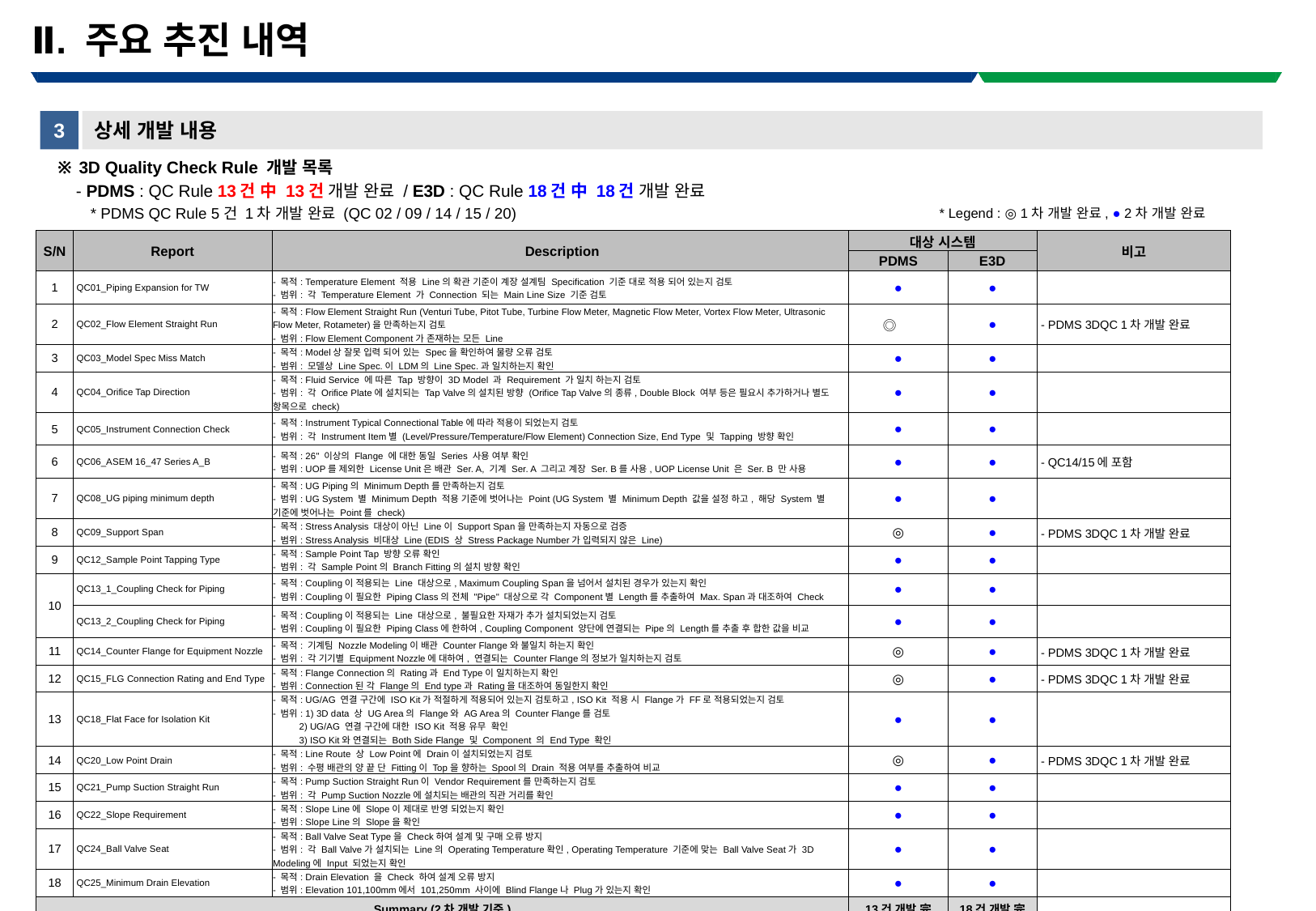

# Ⅱ. 주요 추진 내역
3
상세 개발 내용
  ※ 3D Quality Check Rule 개발 목록
      - PDMS : QC Rule 13건 中 13건 개발 완료 / E3D : QC Rule 18건 中 18건 개발 완료
          * PDMS QC Rule 5건 1차 개발 완료 (QC 02 / 09 / 14 / 15 / 20)
* Legend : ◎ 1차 개발 완료, ● 2차 개발 완료
| S/N | Report | Description | 대상 시스템 |  | 비고 |
| --- | --- | --- | --- | --- | --- |
|  |  |  | PDMS | E3D |  |
| 1 | QC01\_Piping Expansion for TW | - 목적: Temperature Element 적용 Line의 확관 기준이 계장 설계팀 Specification 기준 대로 적용 되어 있는지 검토 - 범위: 각 Temperature Element 가 Connection 되는 Main Line Size 기준 검토 | ● | ● |  |
| 2 | QC02\_Flow Element Straight Run | - 목적: Flow Element Straight Run (Venturi Tube, Pitot Tube, Turbine Flow Meter, Magnetic Flow Meter, Vortex Flow Meter, Ultrasonic Flow Meter, Rotameter)을 만족하는지 검토 - 범위: Flow Element Component가 존재하는 모든 Line | ◎ | ● | - PDMS 3DQC 1차 개발 완료 |
| 3 | QC03\_Model Spec Miss Match | - 목적: Model상 잘못 입력 되어 있는 Spec을 확인하여 물량 오류 검토 - 범위: 모델상 Line Spec.이 LDM의 Line Spec.과 일치하는지 확인 | ● | ● |  |
| 4 | QC04\_Orifice Tap Direction | - 목적: Fluid Service 에 따른 Tap 방향이 3D Model 과 Requirement 가 일치 하는지 검토 - 범위: 각 Orifice Plate에 설치되는 Tap Valve의 설치된 방향 (Orifice Tap Valve의 종류, Double Block 여부 등은 필요시 추가하거나 별도 항목으로 check) | ● | ● |  |
| 5 | QC05\_Instrument Connection Check | - 목적: Instrument Typical Connectional Table에 따라 적용이 되었는지 검토 - 범위: 각 Instrument Item별 (Level/Pressure/Temperature/Flow Element) Connection Size, End Type 및 Tapping 방향 확인 | ● | ● |  |
| 6 | QC06\_ASEM 16\_47 Series A\_B | - 목적: 26" 이상의 Flange 에 대한 동일 Series 사용 여부 확인 - 범위: UOP를 제외한 License Unit은 배관 Ser. A, 기계 Ser. A 그리고 계장 Ser. B를 사용, UOP License Unit 은 Ser. B 만 사용 | ● | ● | - QC14/15에 포함 |
| 7 | QC08\_UG piping minimum depth | - 목적: UG Piping의 Minimum Depth를 만족하는지 검토 - 범위: UG System 별 Minimum Depth 적용 기준에 벗어나는 Point (UG System 별 Minimum Depth 값을 설정 하고, 해당 System 별 기준에 벗어나는 Point를 check) | ● | ● |  |
| 8 | QC09\_Support Span | - 목적: Stress Analysis 대상이 아닌 Line이 Support Span을 만족하는지 자동으로 검증 - 범위: Stress Analysis 비대상 Line (EDIS 상 Stress Package Number가 입력되지 않은 Line) | ◎ | ● | - PDMS 3DQC 1차 개발 완료 |
| 9 | QC12\_Sample Point Tapping Type | - 목적: Sample Point Tap 방향 오류 확인 - 범위: 각 Sample Point의 Branch Fitting의 설치 방향 확인 | ● | ● |  |
| 10 | QC13\_1\_Coupling Check for Piping | - 목적: Coupling이 적용되는 Line 대상으로, Maximum Coupling Span을 넘어서 설치된 경우가 있는지 확인 - 범위: Coupling이 필요한 Piping Class의 전체 "Pipe" 대상으로 각 Component별 Length를 추출하여 Max. Span과 대조하여 Check | ● | ● |  |
|  | QC13\_2\_Coupling Check for Piping | - 목적: Coupling이 적용되는 Line 대상으로, 불필요한 자재가 추가 설치되었는지 검토 - 범위: Coupling이 필요한 Piping Class에 한하여, Coupling Component 양단에 연결되는 Pipe의 Length를 추출 후 합한 값을 비교 | ● | ● |  |
| 11 | QC14\_Counter Flange for Equipment Nozzle | - 목적: 기계팀 Nozzle Modeling이 배관 Counter Flange와 불일치 하는지 확인 - 범위: 각 기기별 Equipment Nozzle에 대하여, 연결되는 Counter Flange의 정보가 일치하는지 검토 | ◎ | ● | - PDMS 3DQC 1차 개발 완료 |
| 12 | QC15\_FLG Connection Rating and End Type | - 목적: Flange Connection의 Rating과 End Type이 일치하는지 확인 - 범위: Connection된 각 Flange의 End type과 Rating을 대조하여 동일한지 확인 | ◎ | ● | - PDMS 3DQC 1차 개발 완료 |
| 13 | QC18\_Flat Face for Isolation Kit | - 목적: UG/AG 연결 구간에 ISO Kit가 적절하게 적용되어 있는지 검토하고, ISO Kit 적용 시 Flange가 FF로 적용되었는지 검토 - 범위: 1) 3D data 상 UG Area의 Flange와 AG Area의 Counter Flange를 검토 2) UG/AG 연결 구간에 대한 ISO Kit 적용 유무 확인 3) ISO Kit와 연결되는 Both Side Flange 및 Component 의 End Type 확인 | ● | ● |  |
| 14 | QC20\_Low Point Drain | - 목적: Line Route 상 Low Point에 Drain이 설치되었는지 검토 - 범위: 수평 배관의 양 끝 단 Fitting이 Top을 향하는 Spool의 Drain 적용 여부를 추출하여 비교 | ◎ | ● | - PDMS 3DQC 1차 개발 완료 |
| 15 | QC21\_Pump Suction Straight Run | - 목적: Pump Suction Straight Run이 Vendor Requirement를 만족하는지 검토 - 범위: 각 Pump Suction Nozzle에 설치되는 배관의 직관 거리를 확인 | ● | ● |  |
| 16 | QC22\_Slope Requirement | - 목적: Slope Line에 Slope이 제대로 반영 되었는지 확인 - 범위: Slope Line의 Slope을 확인 | ● | ● |  |
| 17 | QC24\_Ball Valve Seat | - 목적: Ball Valve Seat Type을 Check하여 설계 및 구매 오류 방지 - 범위: 각 Ball Valve가 설치되는 Line의 Operating Temperature확인, Operating Temperature 기준에 맞는 Ball Valve Seat가 3D Modeling에 Input 되었는지 확인 | ● | ● |  |
| 18 | QC25\_Minimum Drain Elevation | - 목적: Drain Elevation 을 Check 하여 설계 오류 방지 - 범위: Elevation 101,100mm에서 101,250mm 사이에 Blind Flange나 Plug가 있는지 확인 | ● | ● |  |
| Summary (2차 개발 기준) |  |  | 13건 개발 完 | 18건 개발 完 |  |